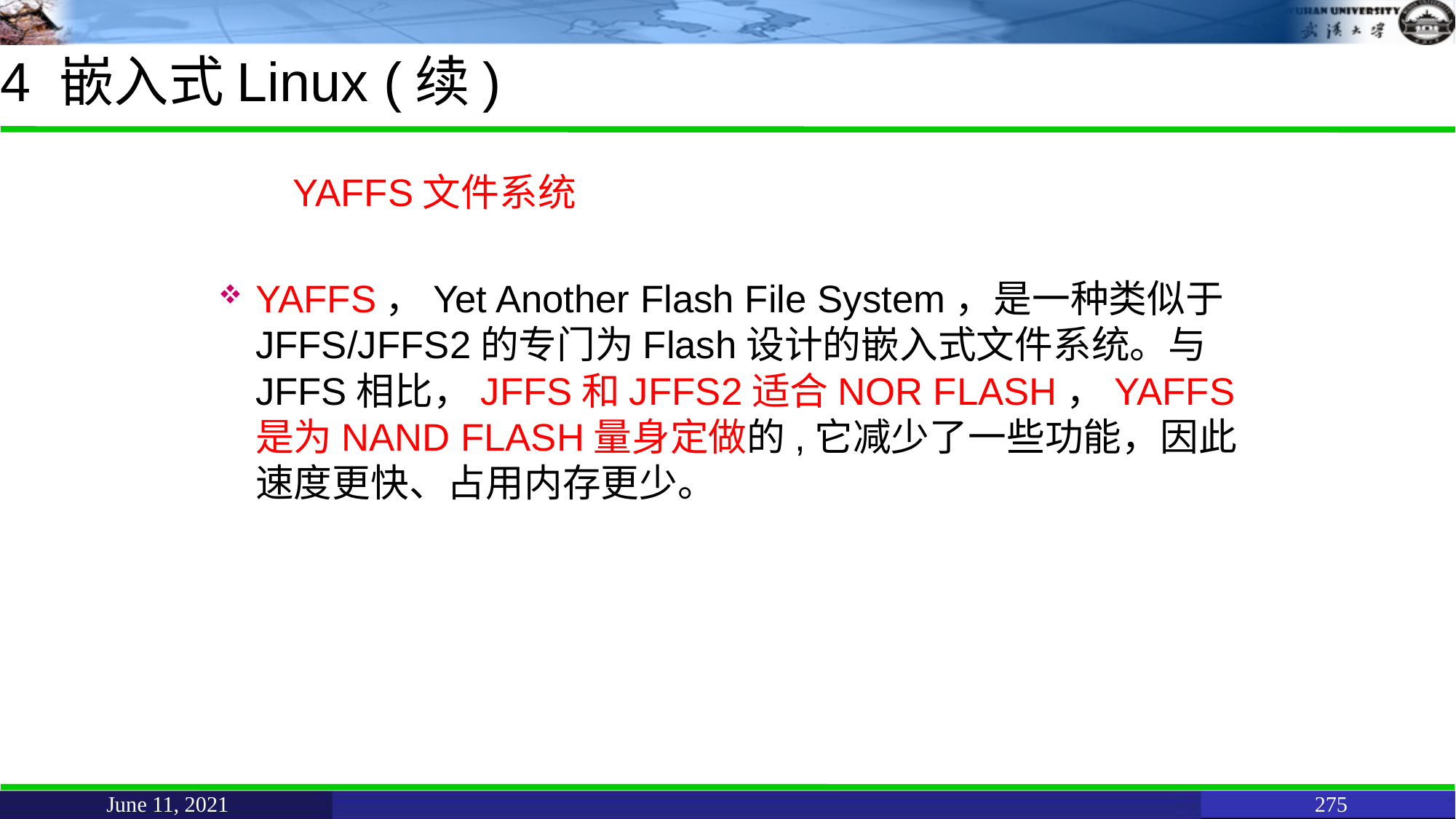

# 4 嵌入式Linux (续)
YAFFS文件系统
YAFFS，Yet Another Flash File System，是一种类似于JFFS/JFFS2的专门为Flash设计的嵌入式文件系统。与JFFS相比，JFFS和JFFS2适合NOR FLASH，YAFFS是为NAND FLASH量身定做的,它减少了一些功能，因此速度更快、占用内存更少。
June 11, 2021

275